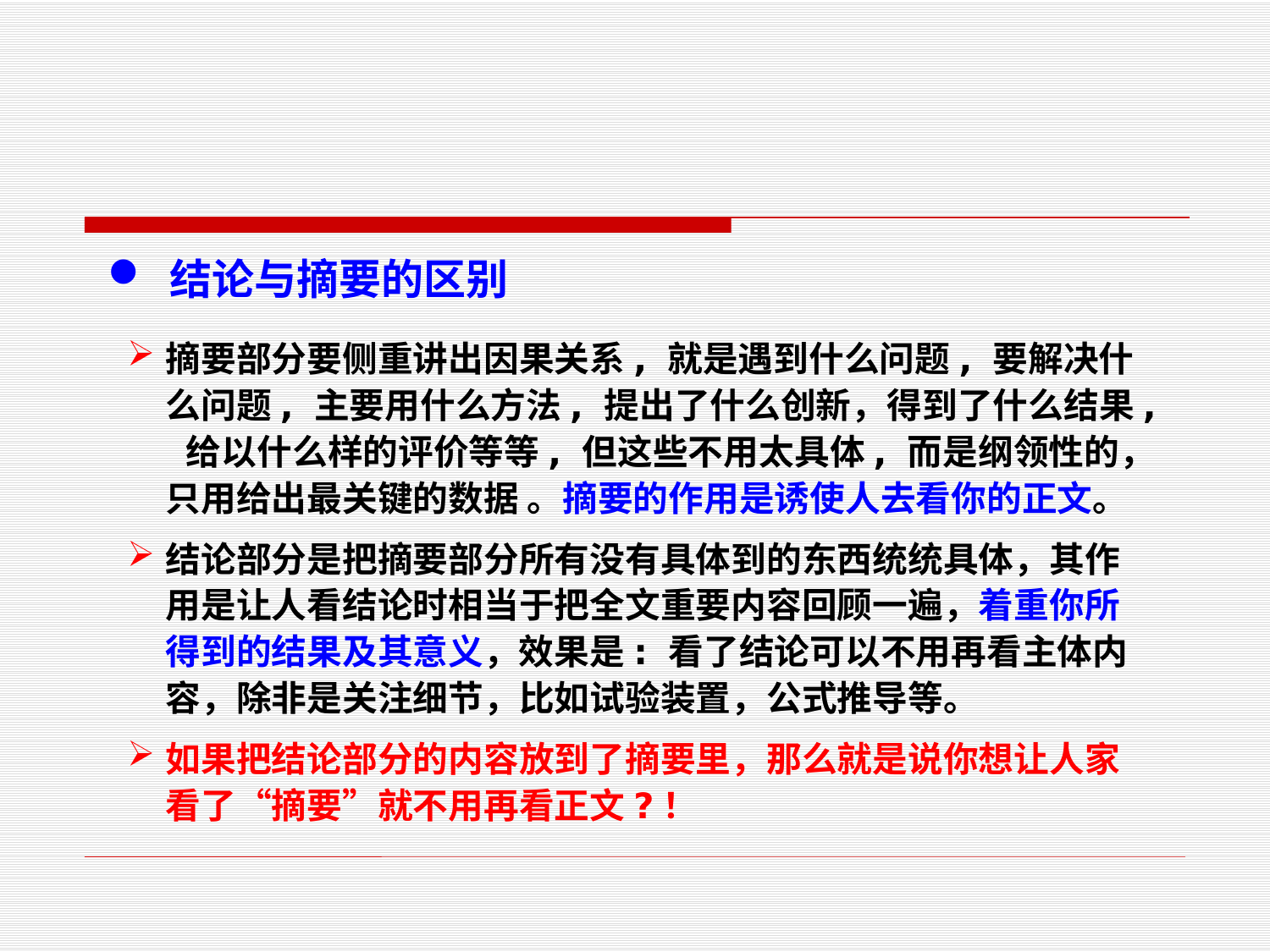

结论与摘要的区别
摘要部分要侧重讲出因果关系, 就是遇到什么问题, 要解决什么问题, 主要用什么方法, 提出了什么创新，得到了什么结果, 给以什么样的评价等等, 但这些不用太具体, 而是纲领性的，只用给出最关键的数据 。摘要的作用是诱使人去看你的正文。
结论部分是把摘要部分所有没有具体到的东西统统具体，其作用是让人看结论时相当于把全文重要内容回顾一遍，着重你所得到的结果及其意义，效果是: 看了结论可以不用再看主体内容，除非是关注细节，比如试验装置，公式推导等。
如果把结论部分的内容放到了摘要里，那么就是说你想让人家看了“摘要”就不用再看正文?！